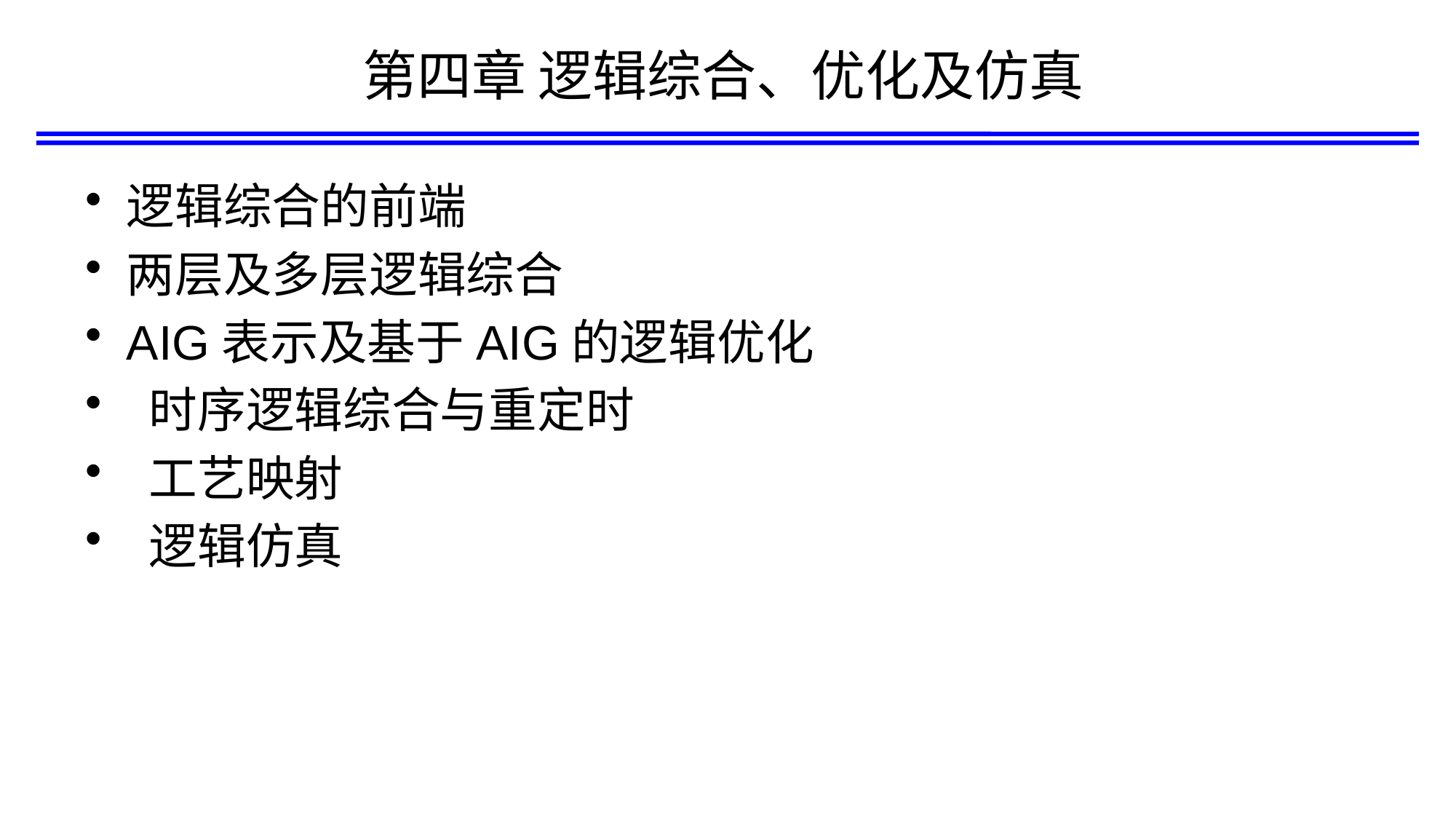

# 第四章 逻辑综合、优化及仿真
逻辑综合的前端
两层及多层逻辑综合
AIG表示及基于AIG的逻辑优化
 时序逻辑综合与重定时
 工艺映射
 逻辑仿真